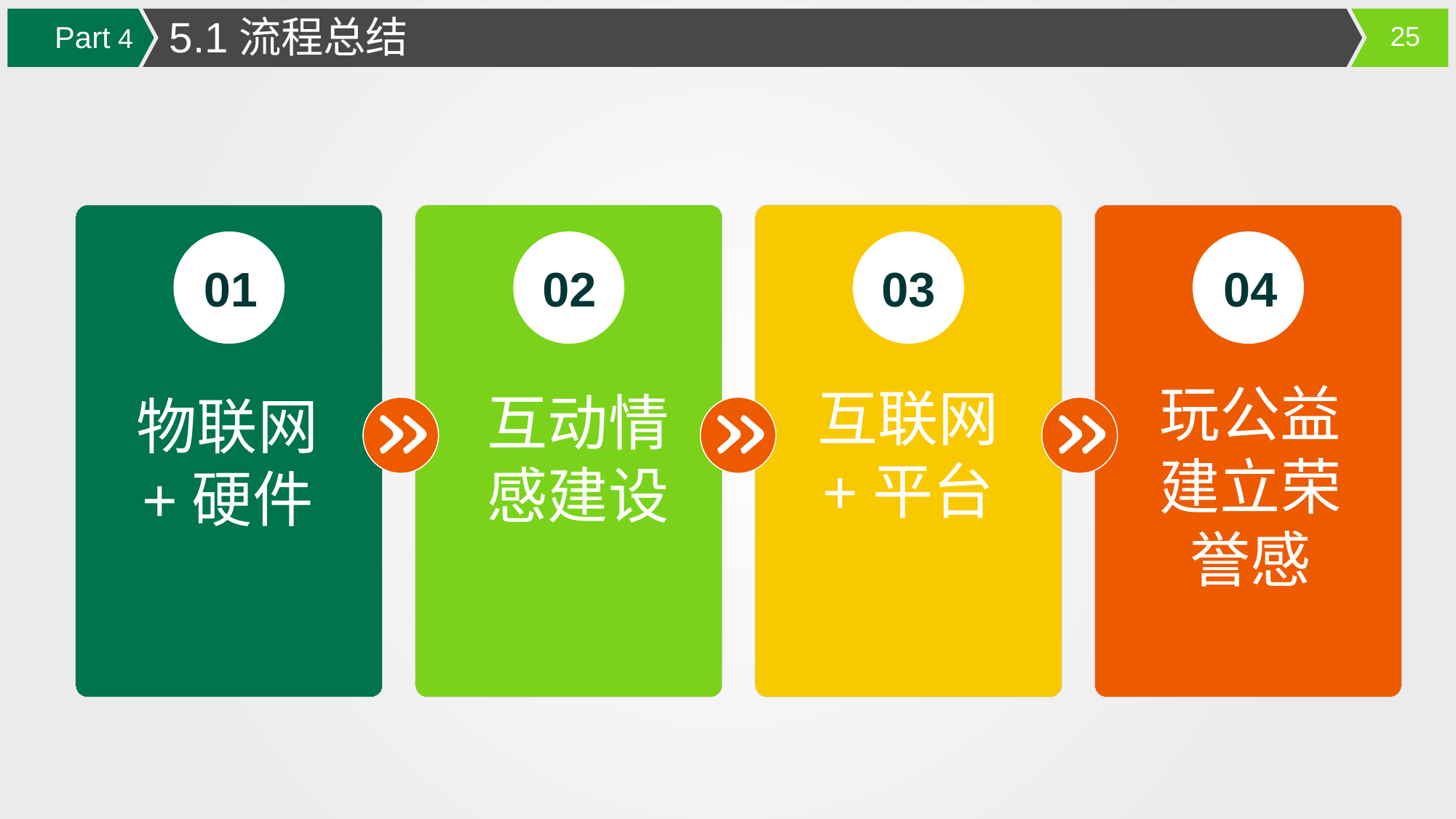

5.1流程总结
Part 4

01

02

03

04
玩公益建立荣誉感
互联网
+平台
互动情感建设
物联网
+硬件